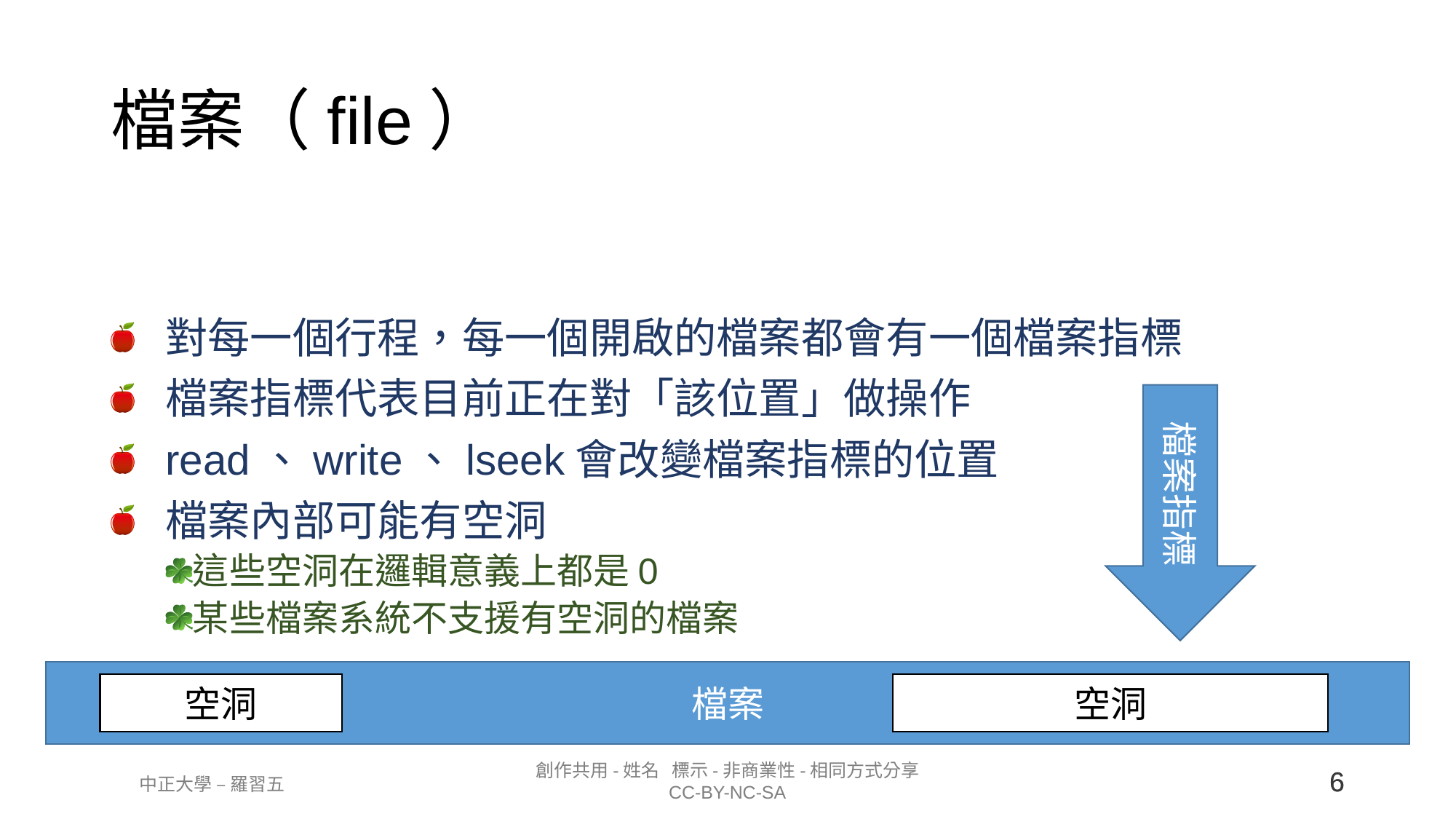

# 檔案（file）
對每一個行程，每一個開啟的檔案都會有一個檔案指標
檔案指標代表目前正在對「該位置」做操作
read、write、lseek會改變檔案指標的位置
檔案內部可能有空洞
這些空洞在邏輯意義上都是0
某些檔案系統不支援有空洞的檔案
檔案指標
檔案
空洞
空洞